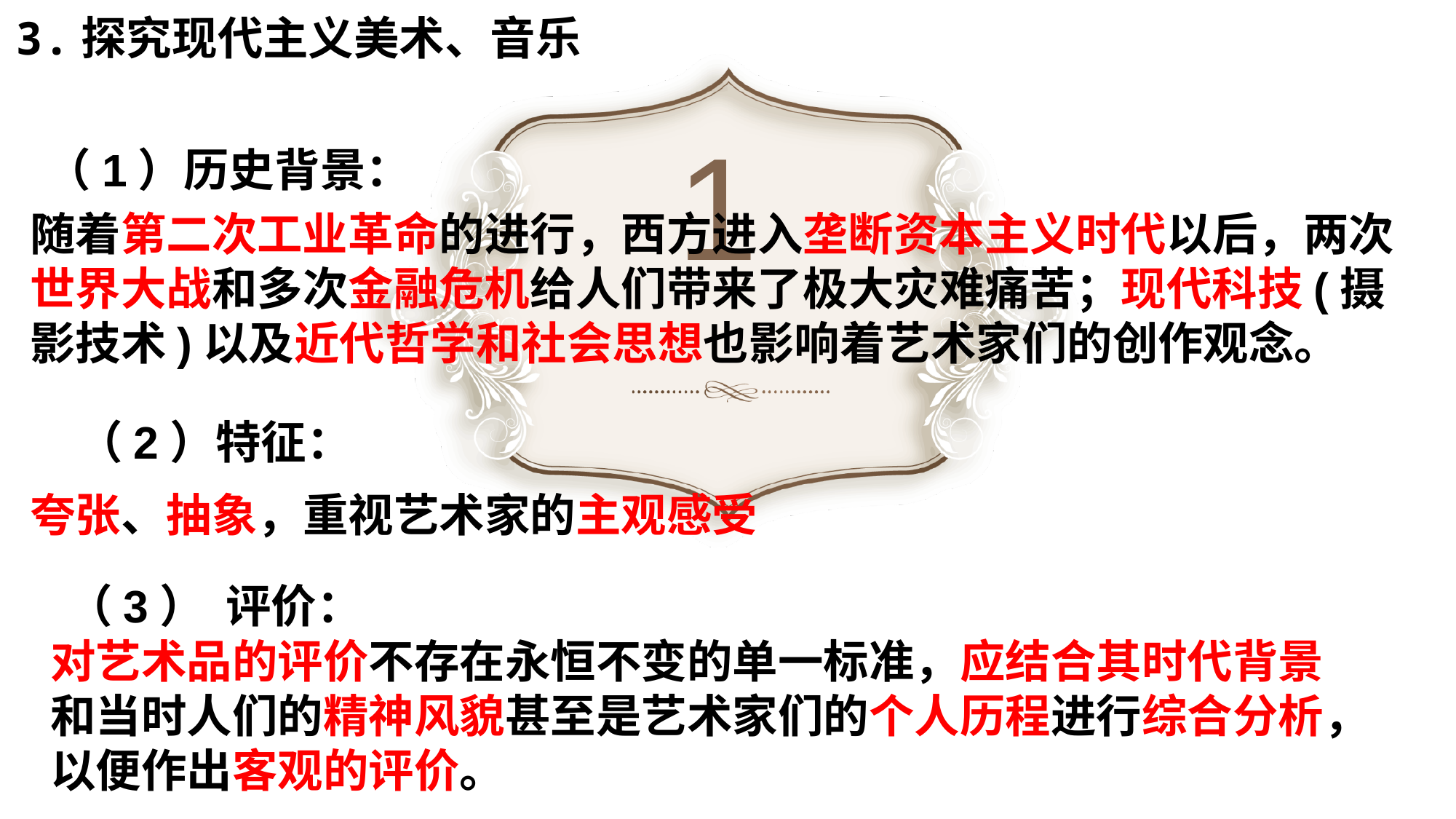

3.探究现代主义美术、音乐

（1）历史背景：

  （2）特征：

 （3）  评价：
随着第二次工业革命的进行，西方进入垄断资本主义时代以后，两次世界大战和多次金融危机给人们带来了极大灾难痛苦；现代科技(摄影技术)以及近代哲学和社会思想也影响着艺术家们的创作观念。
夸张、抽象，重视艺术家的主观感受
对艺术品的评价不存在永恒不变的单一标准，应结合其时代背景和当时人们的精神风貌甚至是艺术家们的个人历程进行综合分析，以便作出客观的评价。